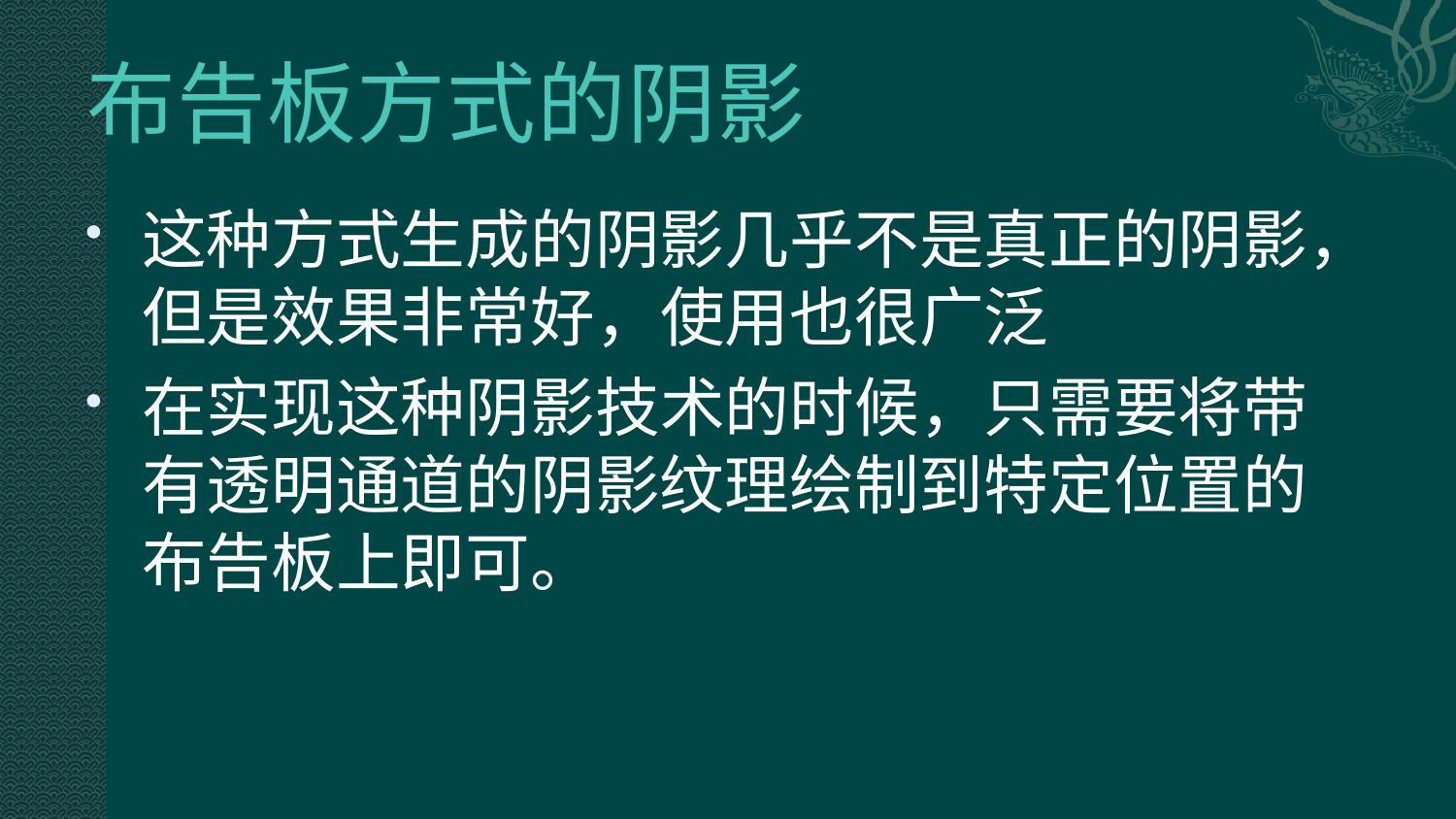

# 布告板方式的阴影
这种方式生成的阴影几乎不是真正的阴影，但是效果非常好，使用也很广泛
在实现这种阴影技术的时候，只需要将带有透明通道的阴影纹理绘制到特定位置的布告板上即可。